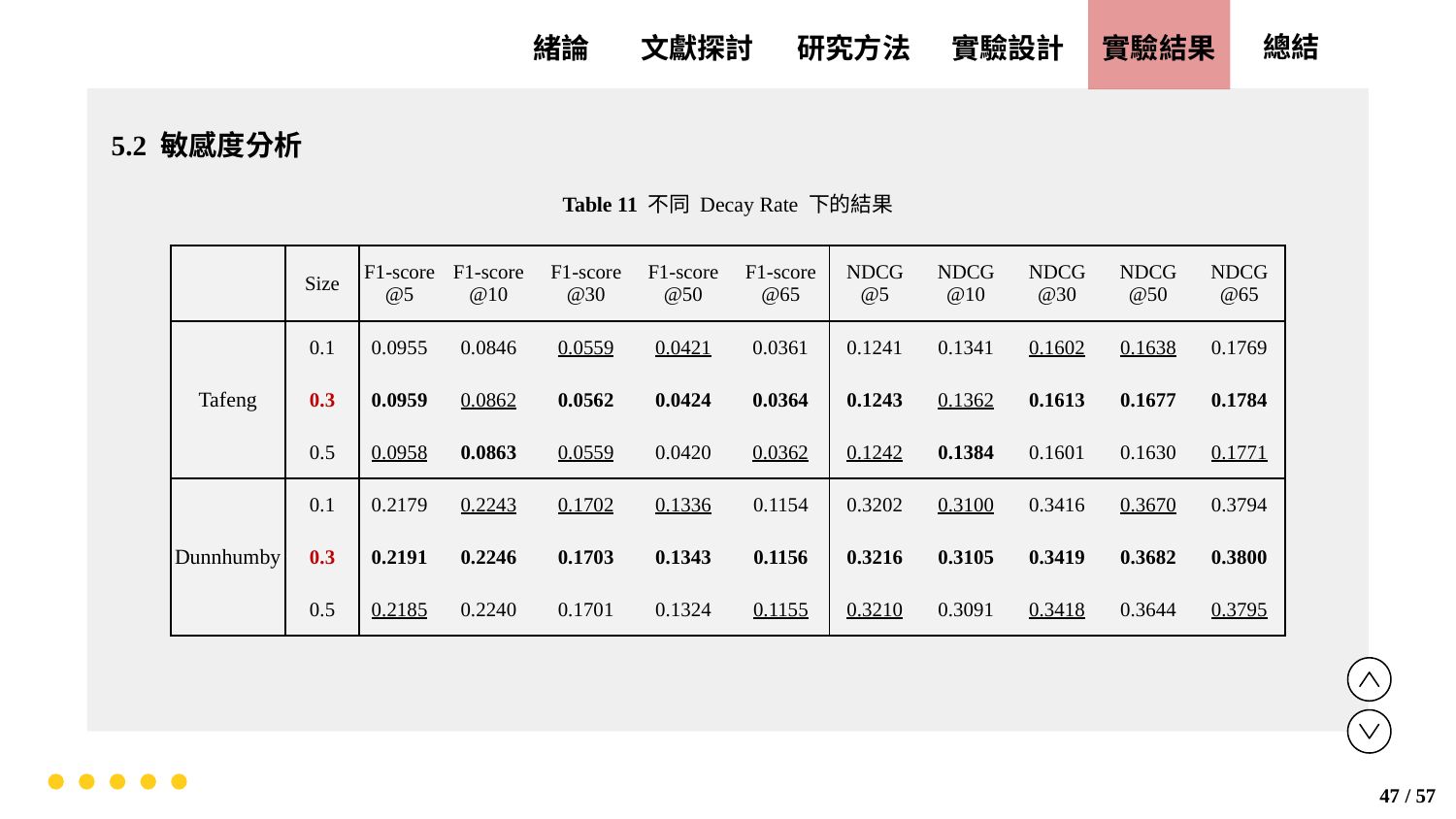

實驗設計
實驗結果
文獻探討
總結
緒論
研究方法
5.2 敏感度分析
Table 11 不同 Decay Rate 下的結果
|  | Size | F1-score @5 | F1-score @10 | F1-score @30 | F1-score @50 | F1-score @65 | NDCG @5 | NDCG @10 | NDCG @30 | NDCG @50 | NDCG @65 |
| --- | --- | --- | --- | --- | --- | --- | --- | --- | --- | --- | --- |
| Tafeng | 0.1 | 0.0955 | 0.0846 | 0.0559 | 0.0421 | 0.0361 | 0.1241 | 0.1341 | 0.1602 | 0.1638 | 0.1769 |
|  | 0.3 | 0.0959 | 0.0862 | 0.0562 | 0.0424 | 0.0364 | 0.1243 | 0.1362 | 0.1613 | 0.1677 | 0.1784 |
|  | 0.5 | 0.0958 | 0.0863 | 0.0559 | 0.0420 | 0.0362 | 0.1242 | 0.1384 | 0.1601 | 0.1630 | 0.1771 |
| Dunnhumby | 0.1 | 0.2179 | 0.2243 | 0.1702 | 0.1336 | 0.1154 | 0.3202 | 0.3100 | 0.3416 | 0.3670 | 0.3794 |
|  | 0.3 | 0.2191 | 0.2246 | 0.1703 | 0.1343 | 0.1156 | 0.3216 | 0.3105 | 0.3419 | 0.3682 | 0.3800 |
|  | 0.5 | 0.2185 | 0.2240 | 0.1701 | 0.1324 | 0.1155 | 0.3210 | 0.3091 | 0.3418 | 0.3644 | 0.3795 |

47 / 57